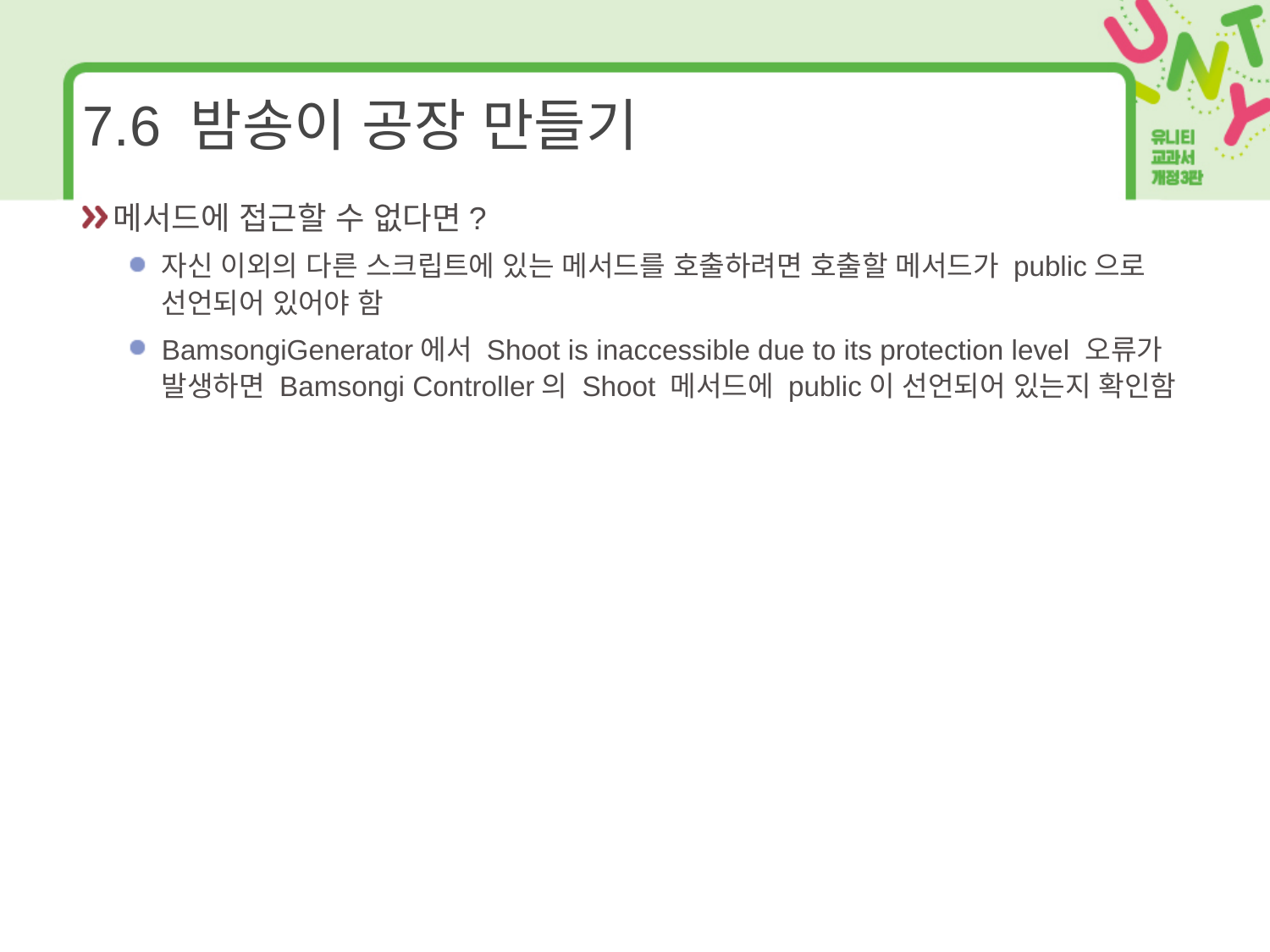

# 7.6 밤송이 공장 만들기
메서드에 접근할 수 없다면?
자신 이외의 다른 스크립트에 있는 메서드를 호출하려면 호출할 메서드가 public으로 선언되어 있어야 함
BamsongiGenerator에서 Shoot is inaccessible due to its protection level 오류가 발생하면 Bamsongi Controller의 Shoot 메서드에 public이 선언되어 있는지 확인함